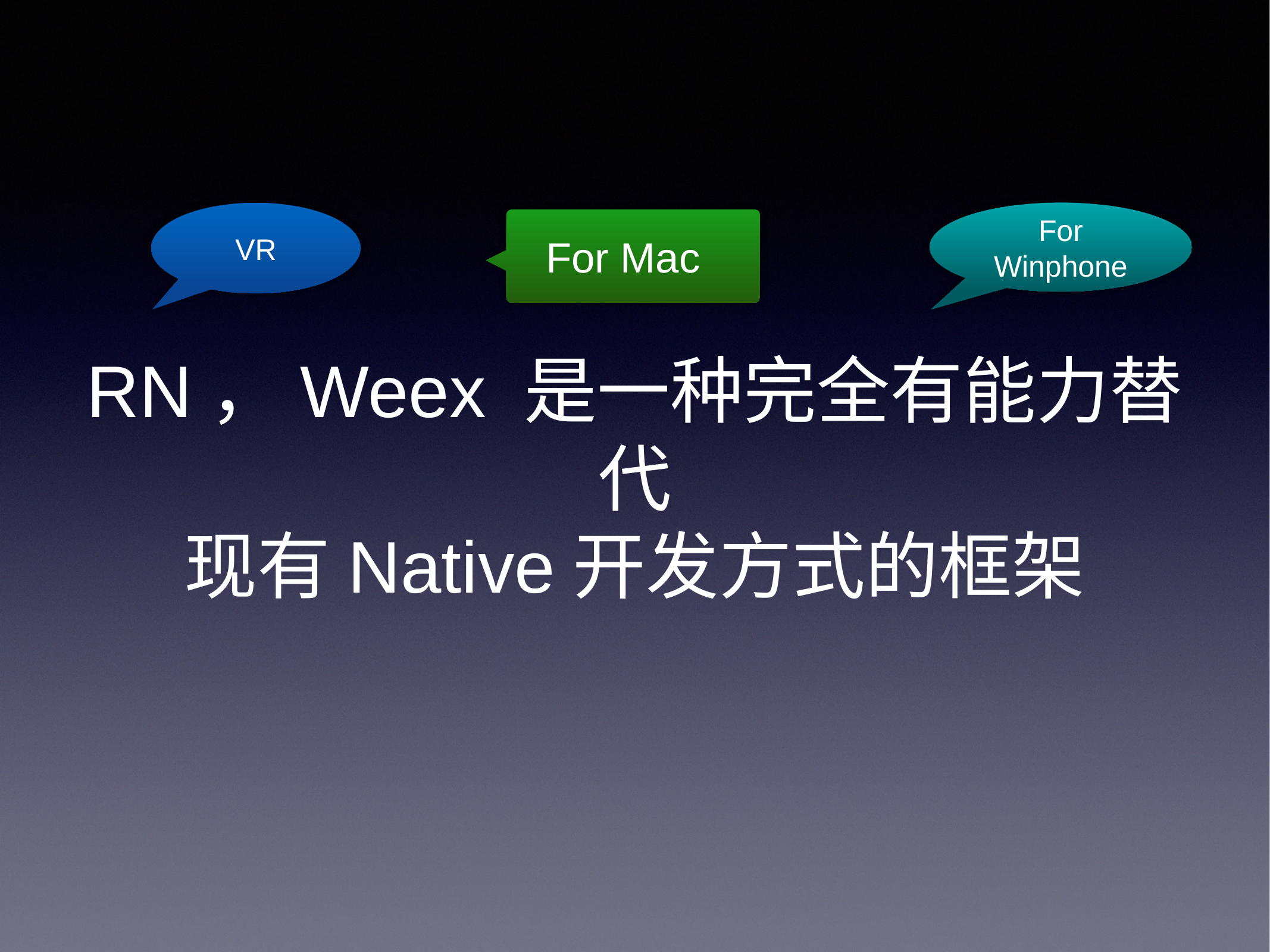

For Winphone
VR
For Mac
RN，Weex 是一种完全有能力替代
现有Native开发方式的框架